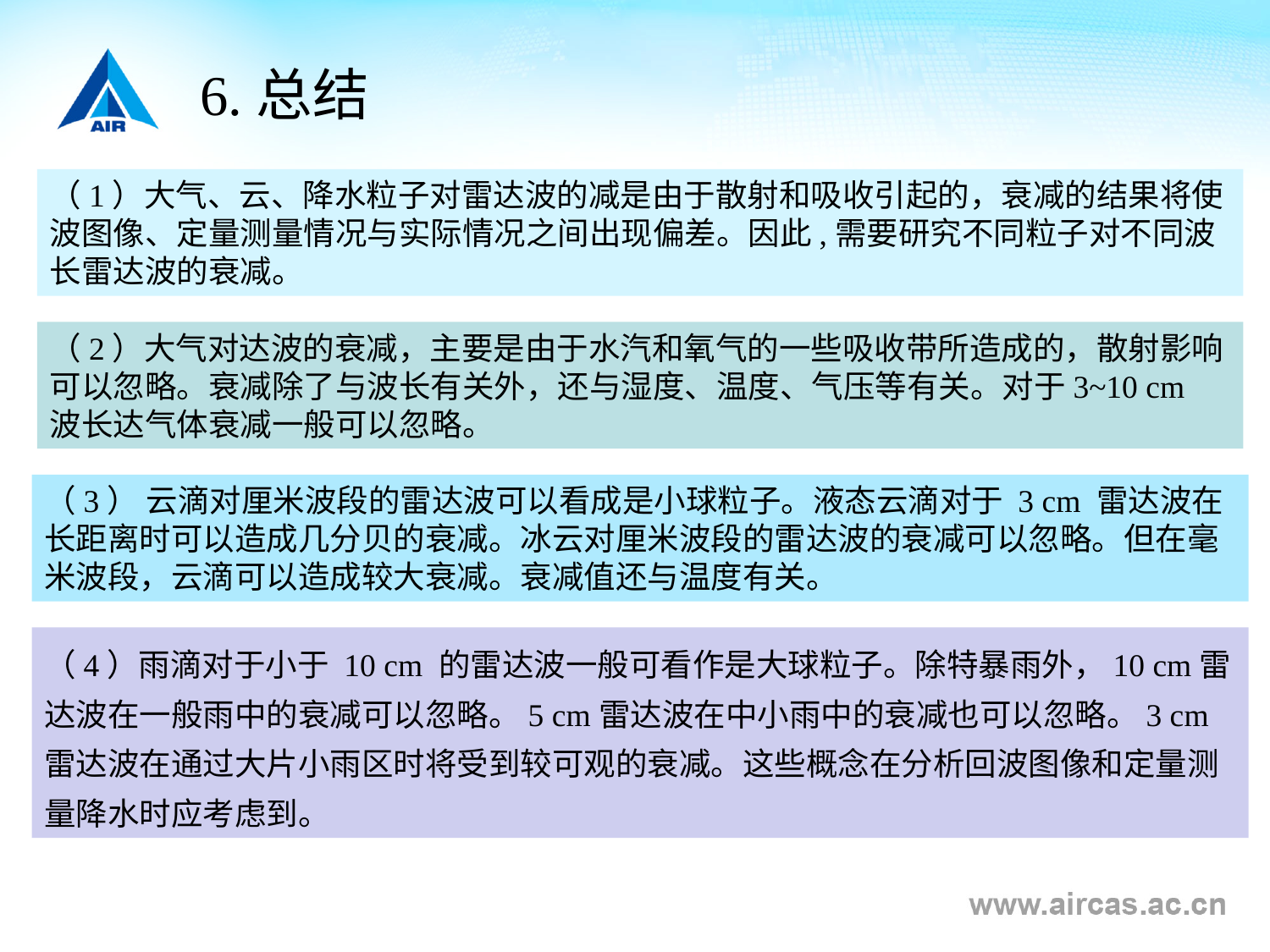

6.总结
（1）大气、云、降水粒子对雷达波的减是由于散射和吸收引起的，衰减的结果将使波图像、定量测量情况与实际情况之间出现偏差。因此,需要研究不同粒子对不同波长雷达波的衰减。
（2）大气对达波的衰减，主要是由于水汽和氧气的一些吸收带所造成的，散射影响可以忽略。衰减除了与波长有关外，还与湿度、温度、气压等有关。对于3~10 cm 波长达气体衰减一般可以忽略。
（3） 云滴对厘米波段的雷达波可以看成是小球粒子。液态云滴对于 3 cm 雷达波在长距离时可以造成几分贝的衰减。冰云对厘米波段的雷达波的衰减可以忽略。但在毫米波段，云滴可以造成较大衰减。衰减值还与温度有关。
（4）雨滴对于小于 10 cm 的雷达波一般可看作是大球粒子。除特暴雨外，10 cm雷达波在一般雨中的衰减可以忽略。5 cm雷达波在中小雨中的衰减也可以忽略。3 cm 雷达波在通过大片小雨区时将受到较可观的衰减。这些概念在分析回波图像和定量测量降水时应考虑到。